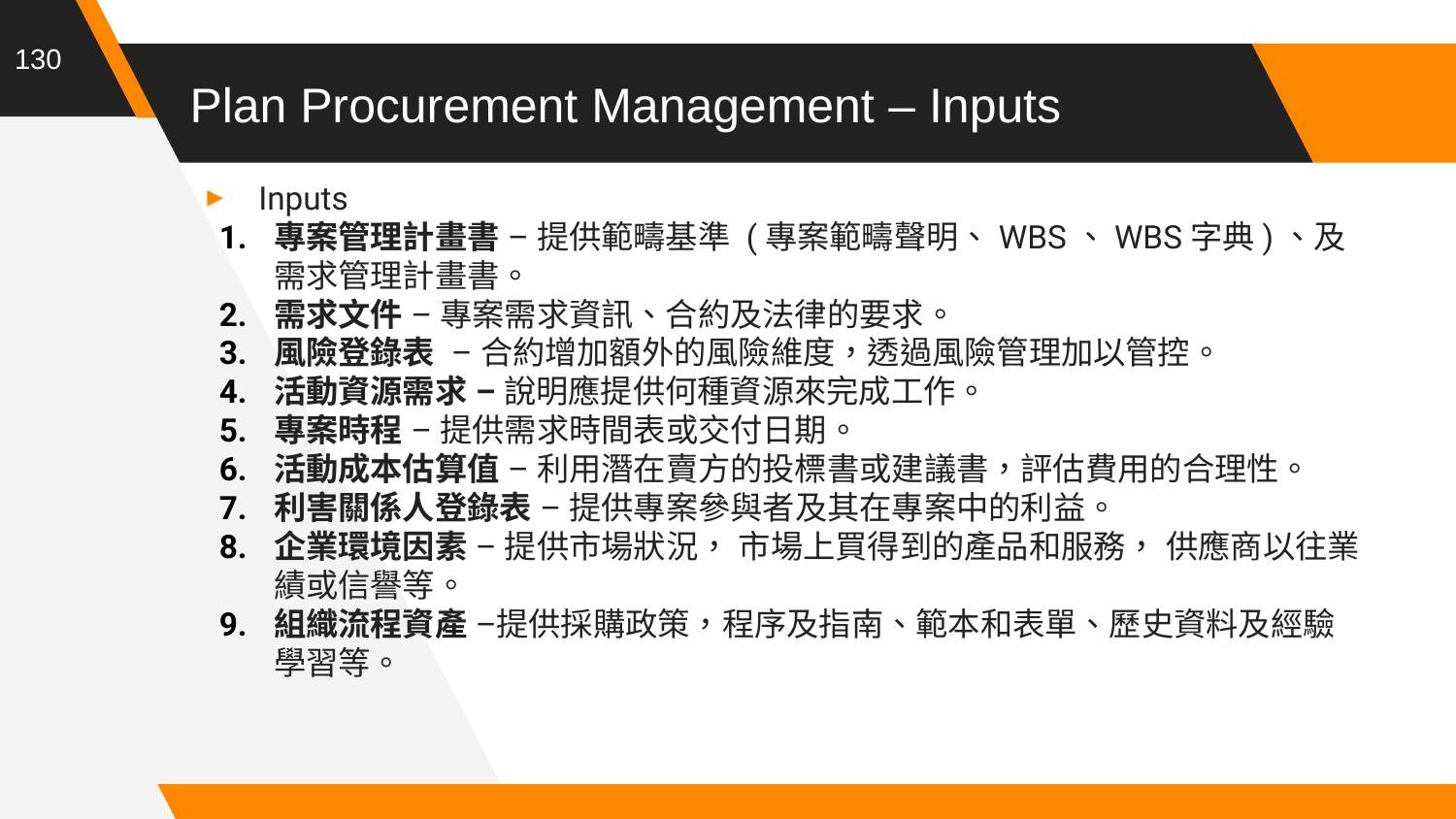

130
# Plan Procurement Management – Inputs
Inputs
專案管理計畫書 – 提供範疇基準 (專案範疇聲明、WBS、WBS字典)、及需求管理計畫書。
需求文件 – 專案需求資訊、合約及法律的要求。
風險登錄表  – 合約增加額外的風險維度，透過風險管理加以管控。
活動資源需求 – 說明應提供何種資源來完成工作。
專案時程 – 提供需求時間表或交付日期。
活動成本估算值 – 利用潛在賣方的投標書或建議書，評估費用的合理性。
利害關係人登錄表 – 提供專案參與者及其在專案中的利益。
企業環境因素 – 提供市場狀況， 市場上買得到的產品和服務， 供應商以往業績或信譽等。
組織流程資產 –提供採購政策，程序及指南、範本和表單、歷史資料及經驗學習等。